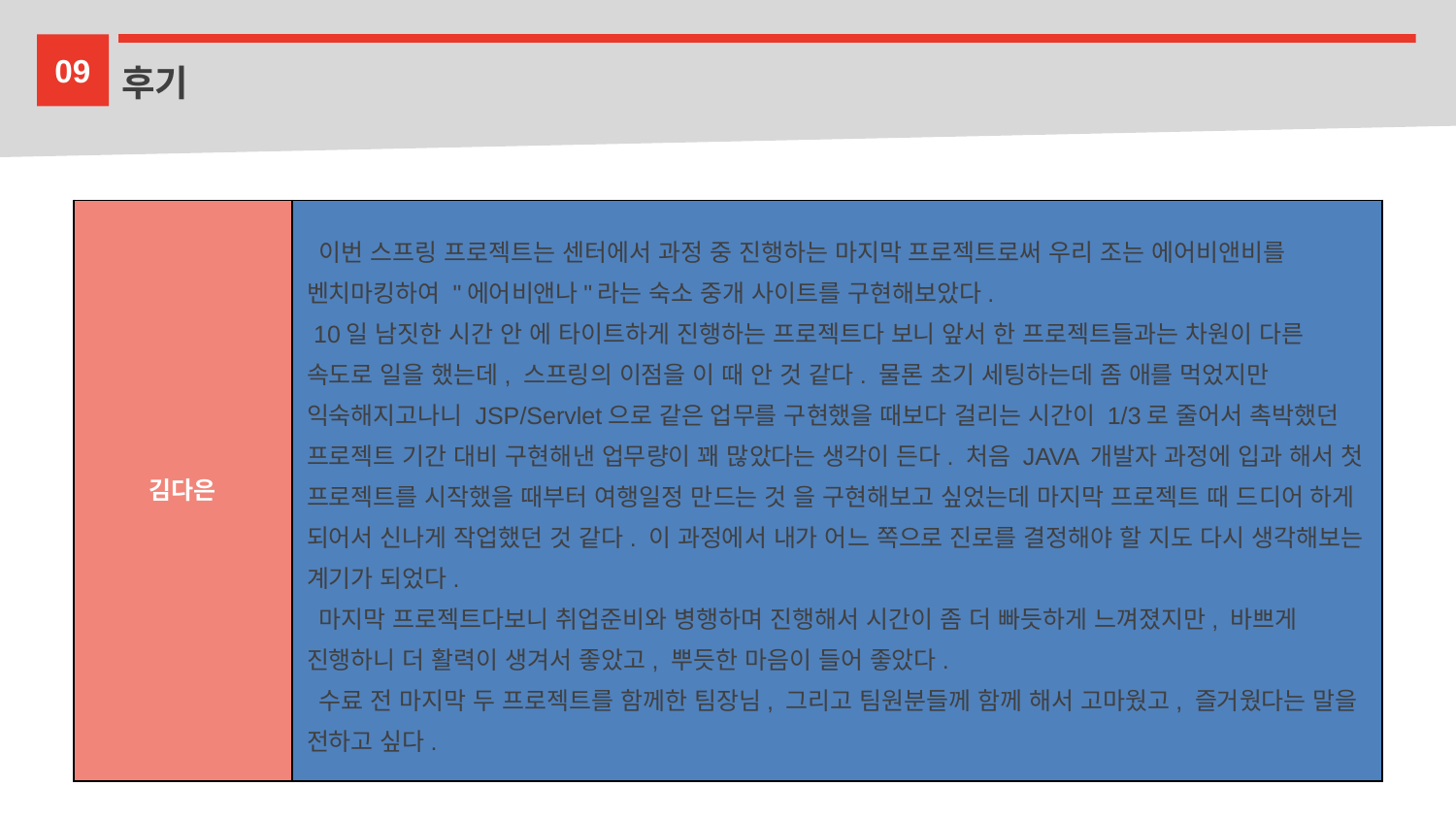

09
후기
| 김다은 | 이번 스프링 프로젝트는 센터에서 과정 중 진행하는 마지막 프로젝트로써 우리 조는 에어비앤비를 벤치마킹하여 "에어비앤나"라는 숙소 중개 사이트를 구현해보았다. 10일 남짓한 시간 안 에 타이트하게 진행하는 프로젝트다 보니 앞서 한 프로젝트들과는 차원이 다른 속도로 일을 했는데, 스프링의 이점을 이 때 안 것 같다. 물론 초기 세팅하는데 좀 애를 먹었지만 익숙해지고나니 JSP/Servlet으로 같은 업무를 구현했을 때보다 걸리는 시간이 1/3로 줄어서 촉박했던 프로젝트 기간 대비 구현해낸 업무량이 꽤 많았다는 생각이 든다. 처음 JAVA 개발자 과정에 입과 해서 첫 프로젝트를 시작했을 때부터 여행일정 만드는 것 을 구현해보고 싶었는데 마지막 프로젝트 때 드디어 하게 되어서 신나게 작업했던 것 같다. 이 과정에서 내가 어느 쪽으로 진로를 결정해야 할 지도 다시 생각해보는 계기가 되었다. 마지막 프로젝트다보니 취업준비와 병행하며 진행해서 시간이 좀 더 빠듯하게 느껴졌지만, 바쁘게 진행하니 더 활력이 생겨서 좋았고, 뿌듯한 마음이 들어 좋았다. 수료 전 마지막 두 프로젝트를 함께한 팀장님, 그리고 팀원분들께 함께 해서 고마웠고, 즐거웠다는 말을 전하고 싶다. |
| --- | --- |